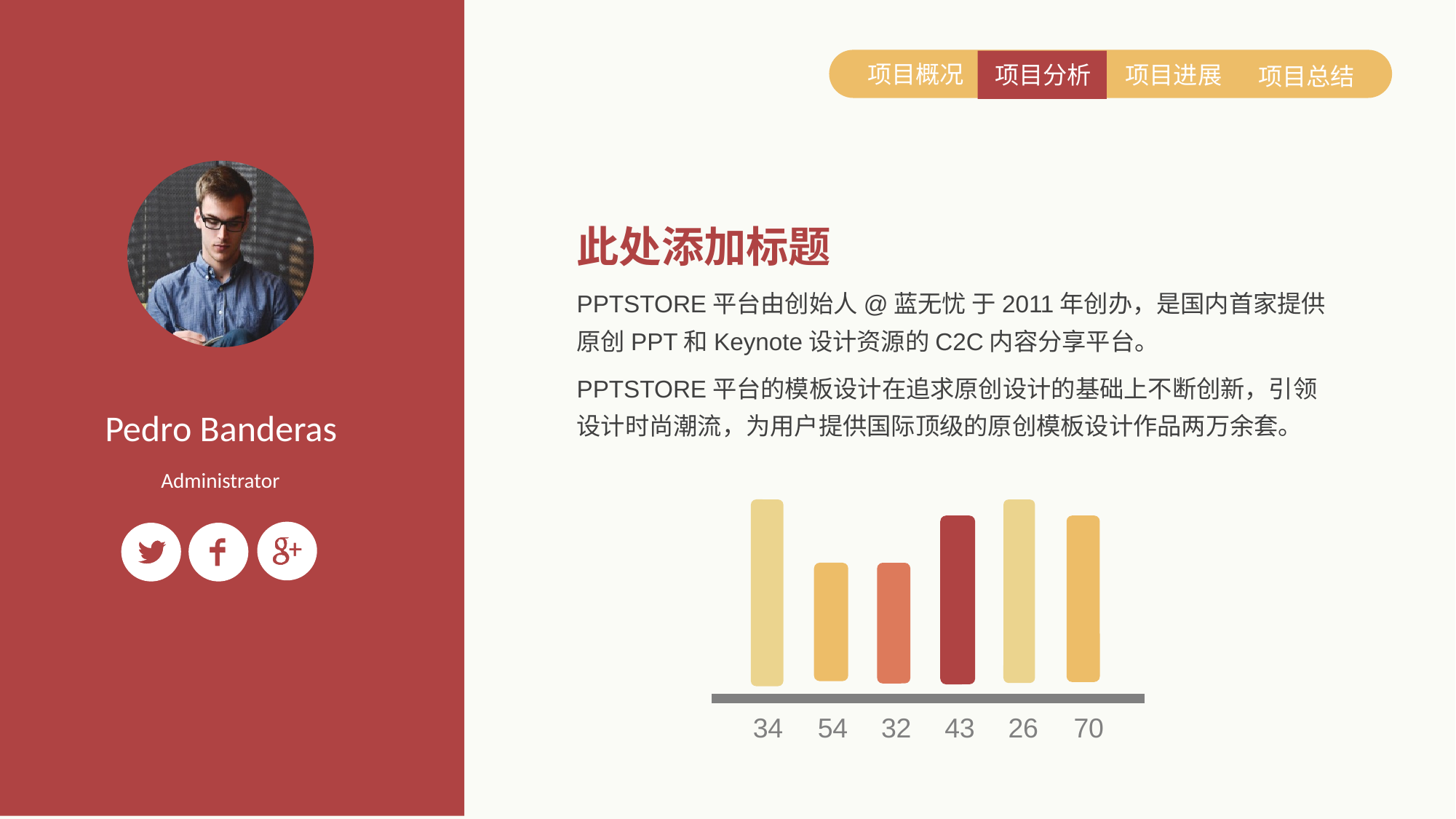

项目概况
项目进展
项目分析
项目总结

此处添加标题
PPTSTORE平台由创始人@蓝无忧 于2011年创办，是国内首家提供原创PPT和Keynote设计资源的C2C内容分享平台。
PPTSTORE平台的模板设计在追求原创设计的基础上不断创新，引领设计时尚潮流，为用户提供国际顶级的原创模板设计作品两万余套。
e7d195523061f1c0600ade85ab8d19863d296bbd6d3c8047FB0A4867354E4F1E3A7DEAE3C4C4B5C9777EC9E9D7F78045DB0296A4194571101A21F67FC7D6C39966CE50B69116E2EE84E571E25F3C0CCE19B7BA3F947E0899F8B654DDF63CBC54889BD665B879A243CED6339B4F4AAD5F6D1EDF9135418660BA3FBA18744DAFA98EABC1EED731EA6833863FD2C33712174ACE2AD755DACFBF
Pedro Banderas
Administrator

34
54
32
43
26
70